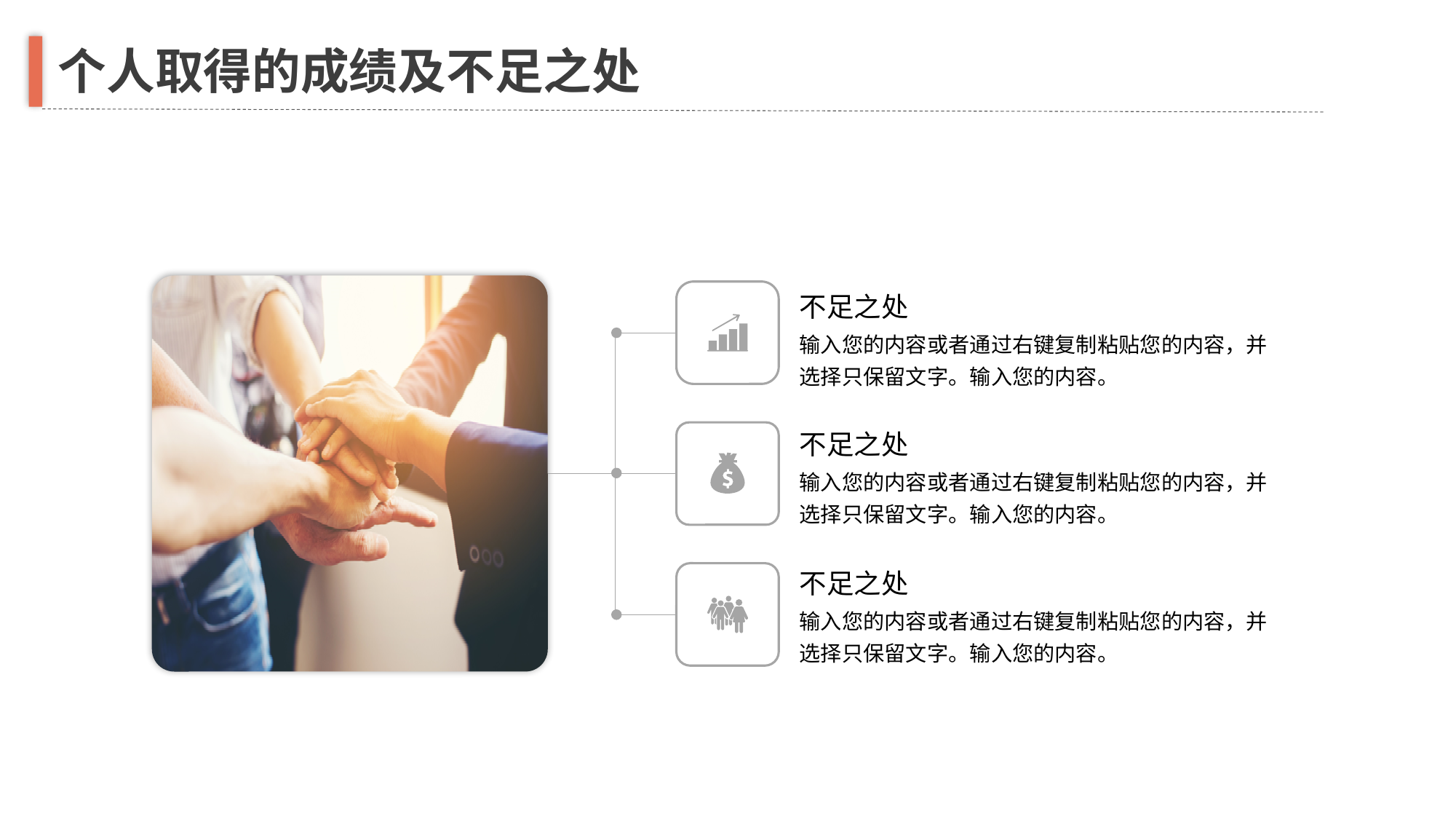

个人取得的成绩及不足之处

不足之处
输入您的内容或者通过右键复制粘贴您的内容，并选择只保留文字。输入您的内容。

不足之处
输入您的内容或者通过右键复制粘贴您的内容，并选择只保留文字。输入您的内容。
不足之处
输入您的内容或者通过右键复制粘贴您的内容，并选择只保留文字。输入您的内容。